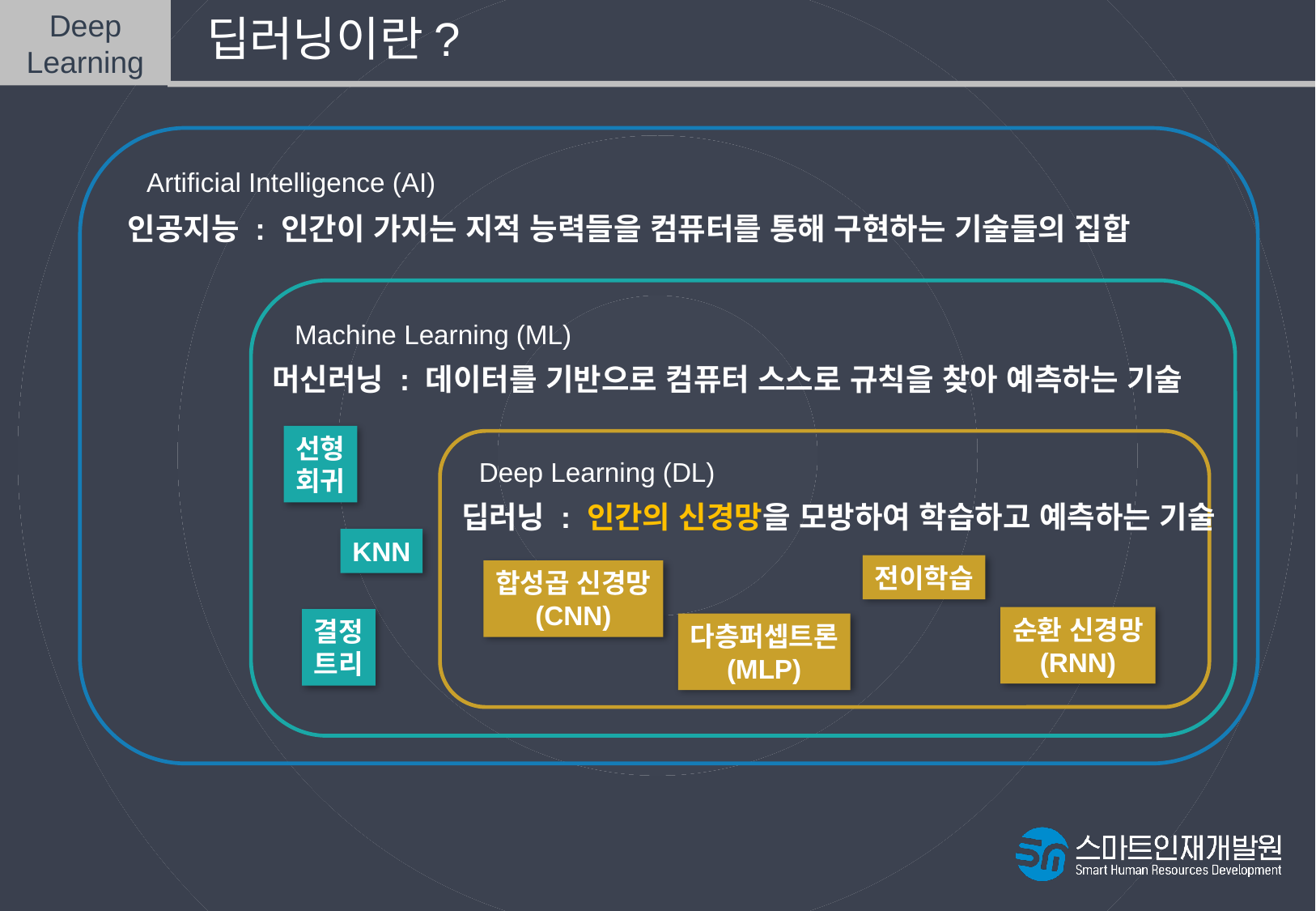

Deep
Learning
 딥러닝이란?

Artificial Intelligence (AI)
인공지능 : 인간이 가지는 지적 능력들을 컴퓨터를 통해 구현하는 기술들의 집합

Machine Learning (ML)
머신러닝 : 데이터를 기반으로 컴퓨터 스스로 규칙을 찾아 예측하는 기술
선형
회귀

Deep Learning (DL)
딥러닝 : 인간의 신경망을 모방하여 학습하고 예측하는 기술
KNN
전이학습
합성곱 신경망
(CNN)
순환 신경망
(RNN)
결정
트리
다층퍼셉트론
(MLP)